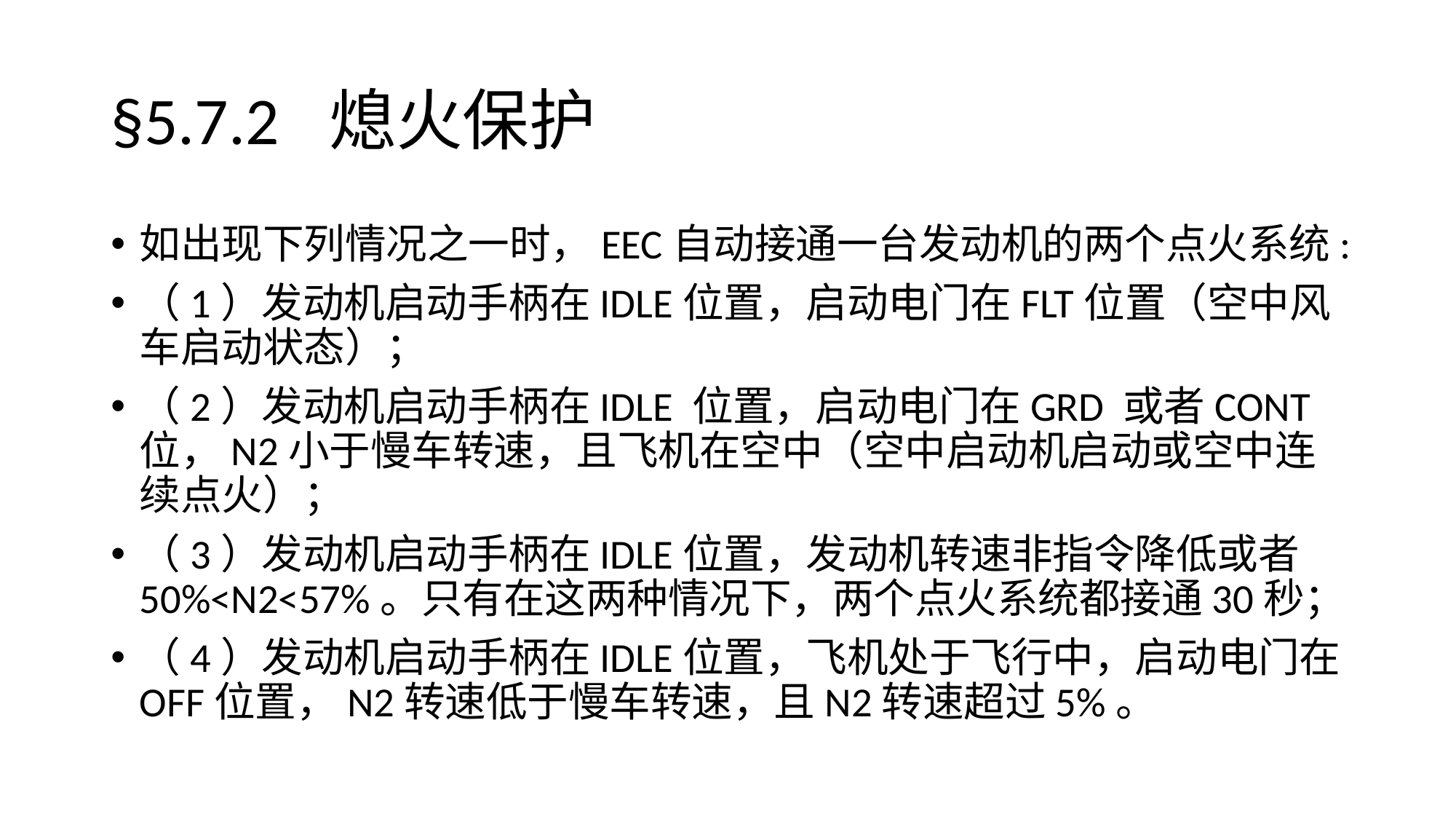

# §5.7.2	熄火保护
如出现下列情况之一时，EEC自动接通一台发动机的两个点火系统:
（1）发动机启动手柄在IDLE位置，启动电门在FLT位置（空中风车启动状态）；
（2）发动机启动手柄在IDLE 位置，启动电门在GRD 或者CONT位，N2小于慢车转速，且飞机在空中（空中启动机启动或空中连续点火）；
（3）发动机启动手柄在IDLE位置，发动机转速非指令降低或者50%<N2<57%。只有在这两种情况下，两个点火系统都接通30秒；
（4）发动机启动手柄在IDLE位置，飞机处于飞行中，启动电门在OFF位置，N2转速低于慢车转速，且N2转速超过5%。